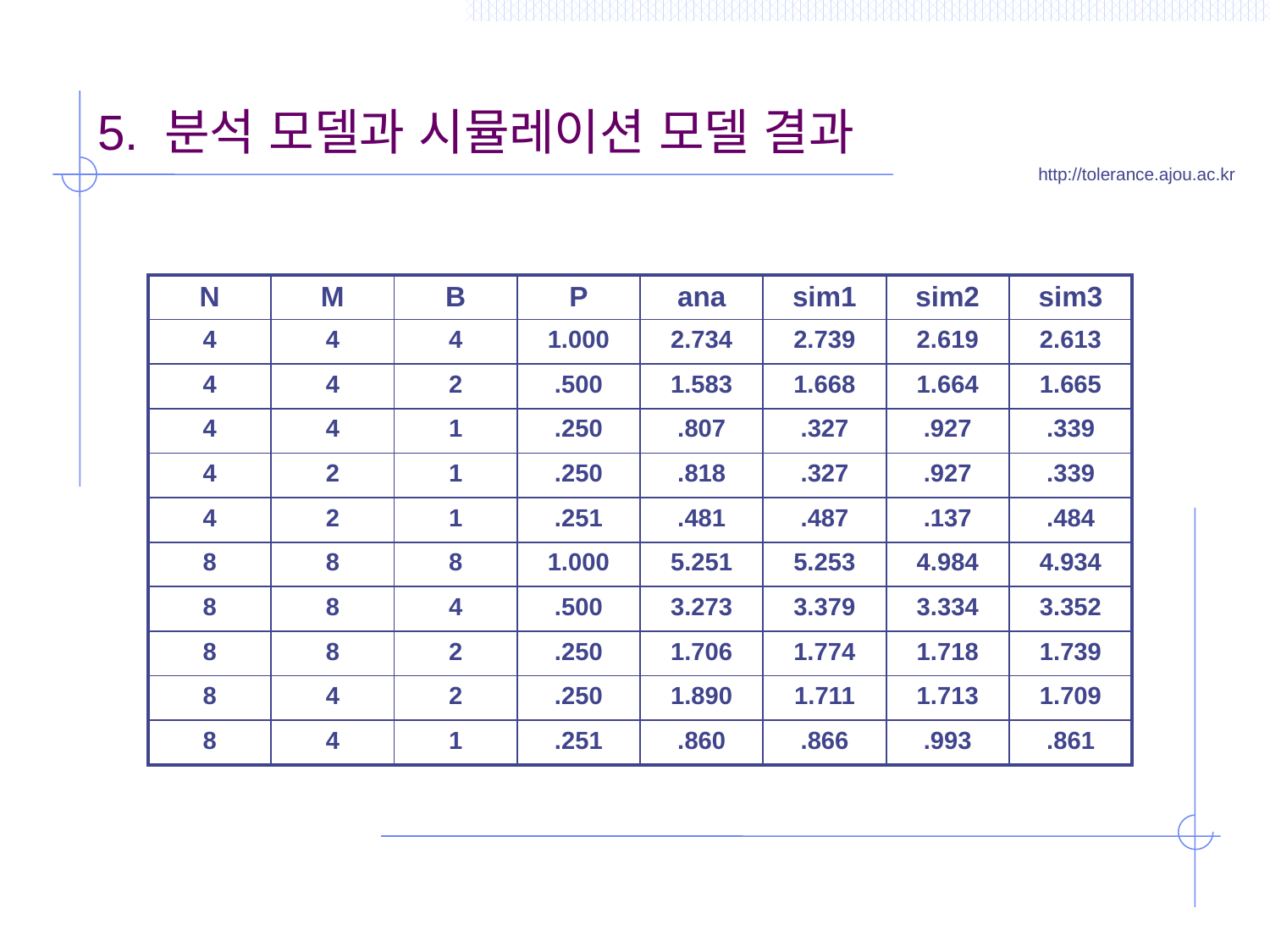

# 5. 분석 모델과 시뮬레이션 모델 결과
| N | M | B | P | ana | sim1 | sim2 | sim3 |
| --- | --- | --- | --- | --- | --- | --- | --- |
| 4 | 4 | 4 | 1.000 | 2.734 | 2.739 | 2.619 | 2.613 |
| 4 | 4 | 2 | .500 | 1.583 | 1.668 | 1.664 | 1.665 |
| 4 | 4 | 1 | .250 | .807 | .327 | .927 | .339 |
| 4 | 2 | 1 | .250 | .818 | .327 | .927 | .339 |
| 4 | 2 | 1 | .251 | .481 | .487 | .137 | .484 |
| 8 | 8 | 8 | 1.000 | 5.251 | 5.253 | 4.984 | 4.934 |
| 8 | 8 | 4 | .500 | 3.273 | 3.379 | 3.334 | 3.352 |
| 8 | 8 | 2 | .250 | 1.706 | 1.774 | 1.718 | 1.739 |
| 8 | 4 | 2 | .250 | 1.890 | 1.711 | 1.713 | 1.709 |
| 8 | 4 | 1 | .251 | .860 | .866 | .993 | .861 |